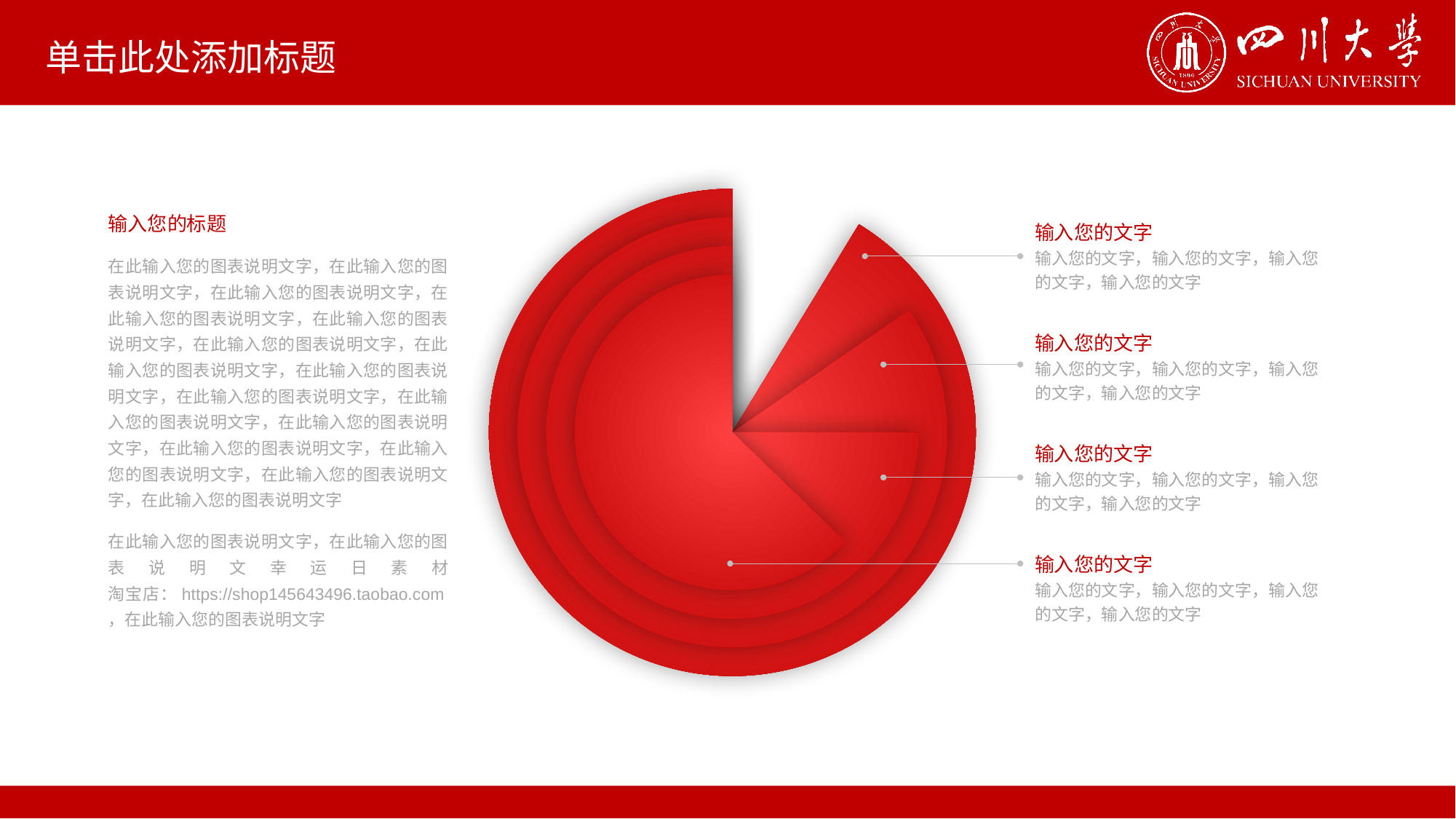

# 单击此处添加标题

输入您的标题
在此输入您的图表说明文字，在此输入您的图表说明文字，在此输入您的图表说明文字，在此输入您的图表说明文字，在此输入您的图表说明文字，在此输入您的图表说明文字，在此输入您的图表说明文字，在此输入您的图表说明文字，在此输入您的图表说明文字，在此输入您的图表说明文字，在此输入您的图表说明文字，在此输入您的图表说明文字，在此输入您的图表说明文字，在此输入您的图表说明文字，在此输入您的图表说明文字
在此输入您的图表说明文字，在此输入您的图表说明文幸运日素材 淘宝店：https://shop145643496.taobao.com，在此输入您的图表说明文字
输入您的文字
输入您的文字，输入您的文字，输入您的文字，输入您的文字

输入您的文字
输入您的文字，输入您的文字，输入您的文字，输入您的文字
输入您的文字
输入您的文字，输入您的文字，输入您的文字，输入您的文字
输入您的文字
输入您的文字，输入您的文字，输入您的文字，输入您的文字